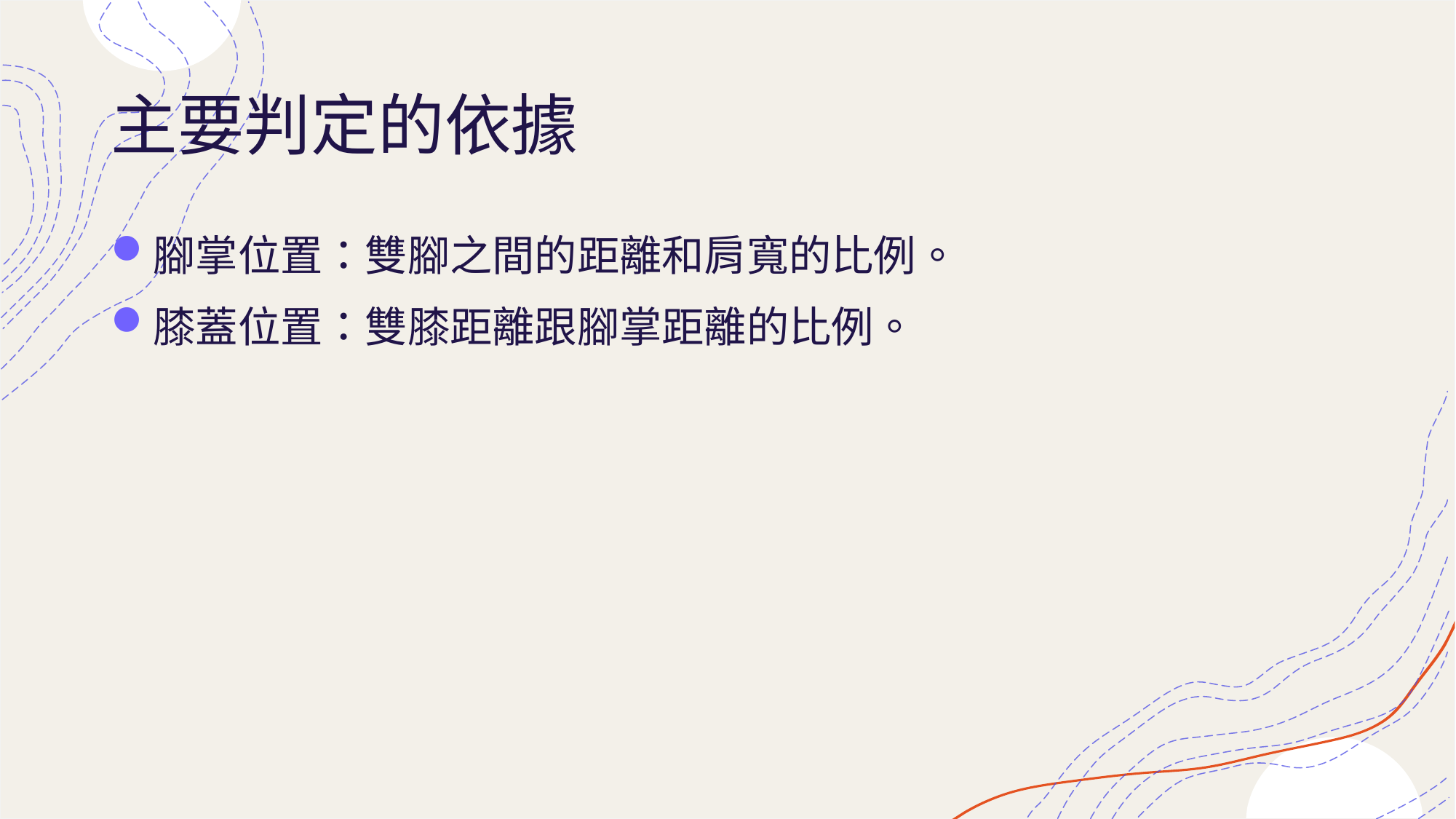

# 主要判定的依據
腳掌位置：雙腳之間的距離和肩寬的比例。
膝蓋位置：雙膝距離跟腳掌距離的比例。